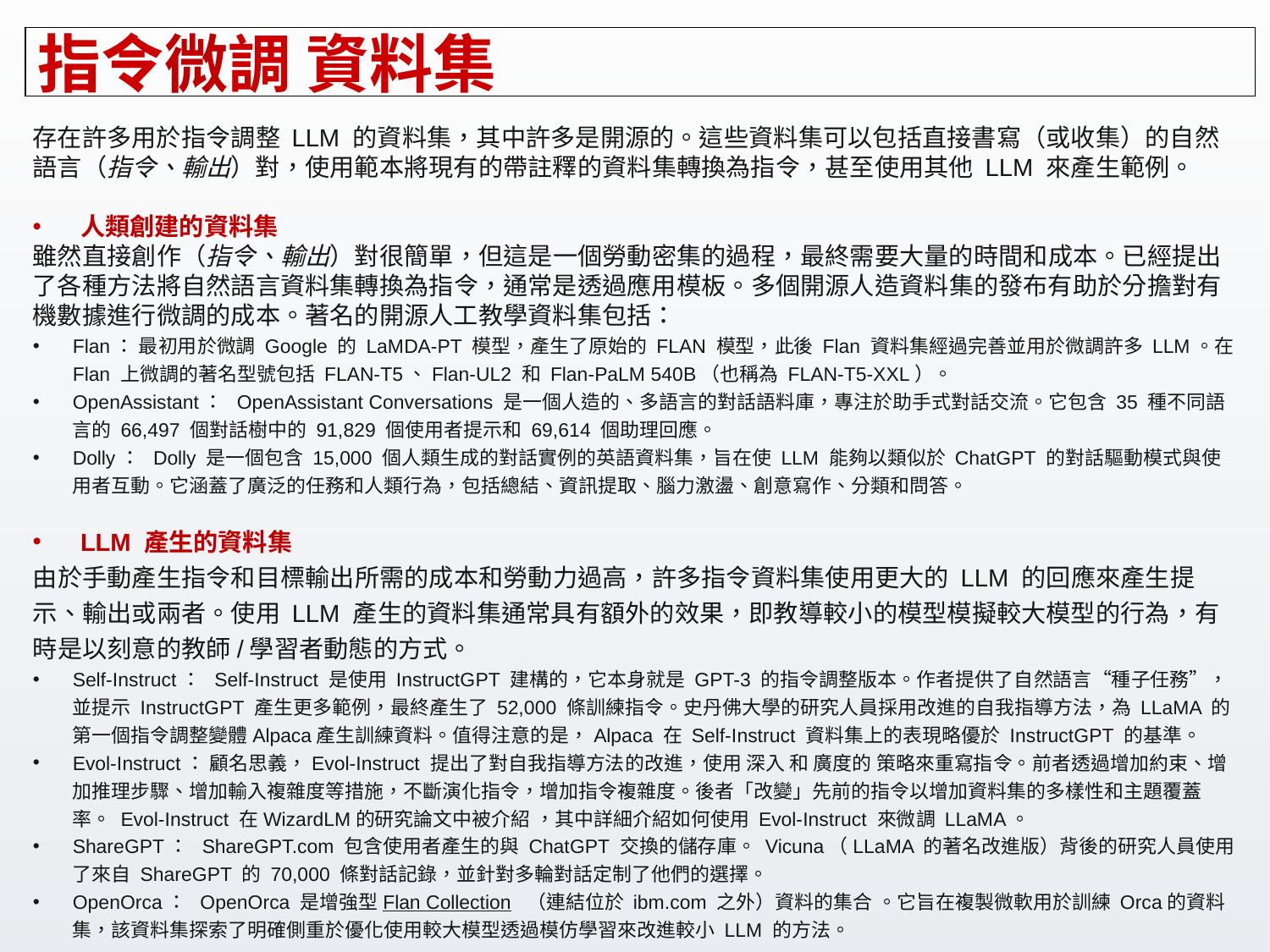

# 指令微調 資料集
存在許多用於指令調整 LLM 的資料集，其中許多是開源的。這些資料集可以包括直接書寫（或收集）的自然語言（指令、輸出）對，使用範本將現有的帶註釋的資料集轉換為指令，甚至使用其他 LLM 來產生範例。
人類創建的資料集
雖然直接創作（指令、輸出）對很簡單，但這是一個勞動密集的過程，最終需要大量的時間和成本。已經提出了各種方法將自然語言資料集轉換為指令，通常是透過應用模板。多個開源人造資料集的發布有助於分擔對有機數據進行微調的成本。著名的開源人工教學資料集包括：
Flan： 最初用於微調 Google 的 LaMDA-PT 模型，產生了原始的 FLAN 模型，此後 Flan 資料集經過完善並用於微調許多 LLM。在 Flan 上微調的著名型號包括 FLAN-T5、Flan-UL2 和 Flan-PaLM 540B（也稱為 FLAN-T5-XXL）。
OpenAssistant：  OpenAssistant Conversations 是一個人造的、多語言的對話語料庫，專注於助手式對話交流。它包含 35 種不同語言的 66,497 個對話樹中的 91,829 個使用者提示和 69,614 個助理回應。
Dolly：  Dolly 是一個包含 15,000 個人類生成的對話實例的英語資料集，旨在使 LLM 能夠以類似於 ChatGPT 的對話驅動模式與使用者互動。它涵蓋了廣泛的任務和人類行為，包括總結、資訊提取、腦力激盪、創意寫作、分類和問答。

LLM 產生的資料集
由於手動產生指令和目標輸出所需的成本和勞動力過高，許多指令資料集使用更大的 LLM 的回應來產生提示、輸出或兩者。使用 LLM 產生的資料集通常具有額外的效果，即教導較小的模型模擬較大模型的行為，有時是以刻意的教師/學習者動態的方式。
Self-Instruct：  Self-Instruct 是使用 InstructGPT 建構的，它本身就是 GPT-3 的指令調整版本。作者提供了自然語言“種子任務”，並提示 InstructGPT 產生更多範例，最終產生了 52,000 條訓練指令。史丹佛大學的研究人員採用改進的自我指導方法，為 LLaMA 的第一個指令調整變體Alpaca產生訓練資料。值得注意的是，Alpaca 在 Self-Instruct 資料集上的表現略優於 InstructGPT 的基準。
Evol-Instruct： 顧名思義，Evol-Instruct 提出了對自我指導方法的改進，使用 深入 和 廣度的 策略來重寫指令。前者透過增加約束、增加推理步驟、增加輸入複雜度等措施，不斷演化指令，增加指令複雜度。後者「改變」先前的指令以增加資料集的多樣性和主題覆蓋率。 Evol-Instruct 在WizardLM的研究論文中被介紹 ，其中詳細介紹如何使用 Evol-Instruct 來微調 LLaMA。
ShareGPT：  ShareGPT.com 包含使用者產生的與 ChatGPT 交換的儲存庫。 Vicuna（LLaMA 的著名改進版）背後的研究人員使用了來自 ShareGPT 的 70,000 條對話記錄，並針對多輪對話定制了他們的選擇。
OpenOrca：  OpenOrca 是增強型Flan Collection  （連結位於 ibm.com 之外）資料的集合 。它旨在複製微軟用於訓練 Orca的資料集，該資料集探索了明確側重於優化使用較大模型透過模仿學習來改進較小 LLM 的方法。